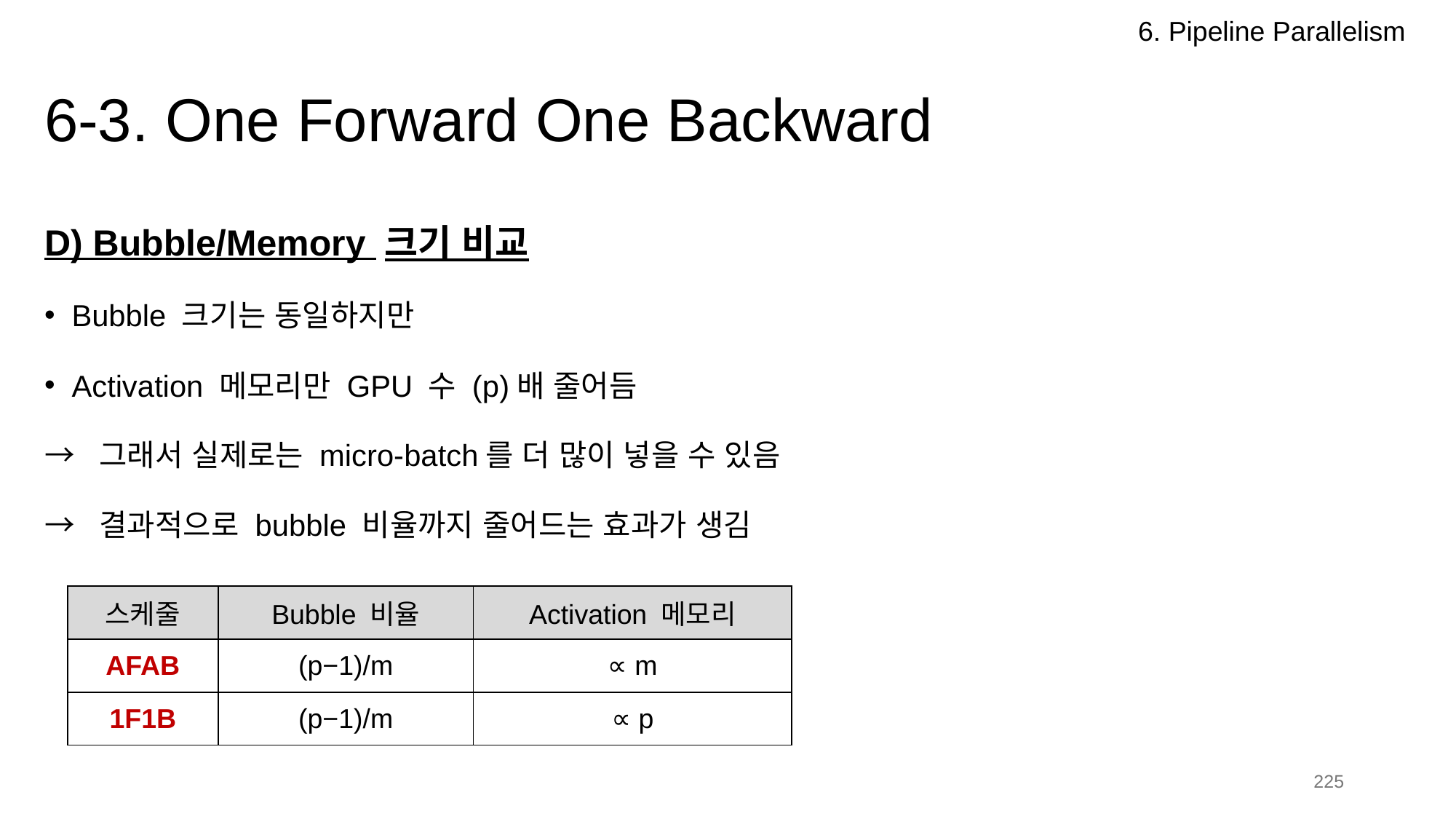

6. Pipeline Parallelism
# 6-3. One Forward One Backward
D) Bubble/Memory 크기 비교
Bubble 크기는 동일하지만
Activation 메모리만 GPU 수 (p)배 줄어듬
→  그래서 실제로는 micro-batch를 더 많이 넣을 수 있음
→  결과적으로 bubble 비율까지 줄어드는 효과가 생김

| 스케줄 | Bubble 비율 | Activation 메모리 |
| --- | --- | --- |
| AFAB | (p−1)/m | ∝ m |
| 1F1B | (p−1)/m | ∝ p |
225